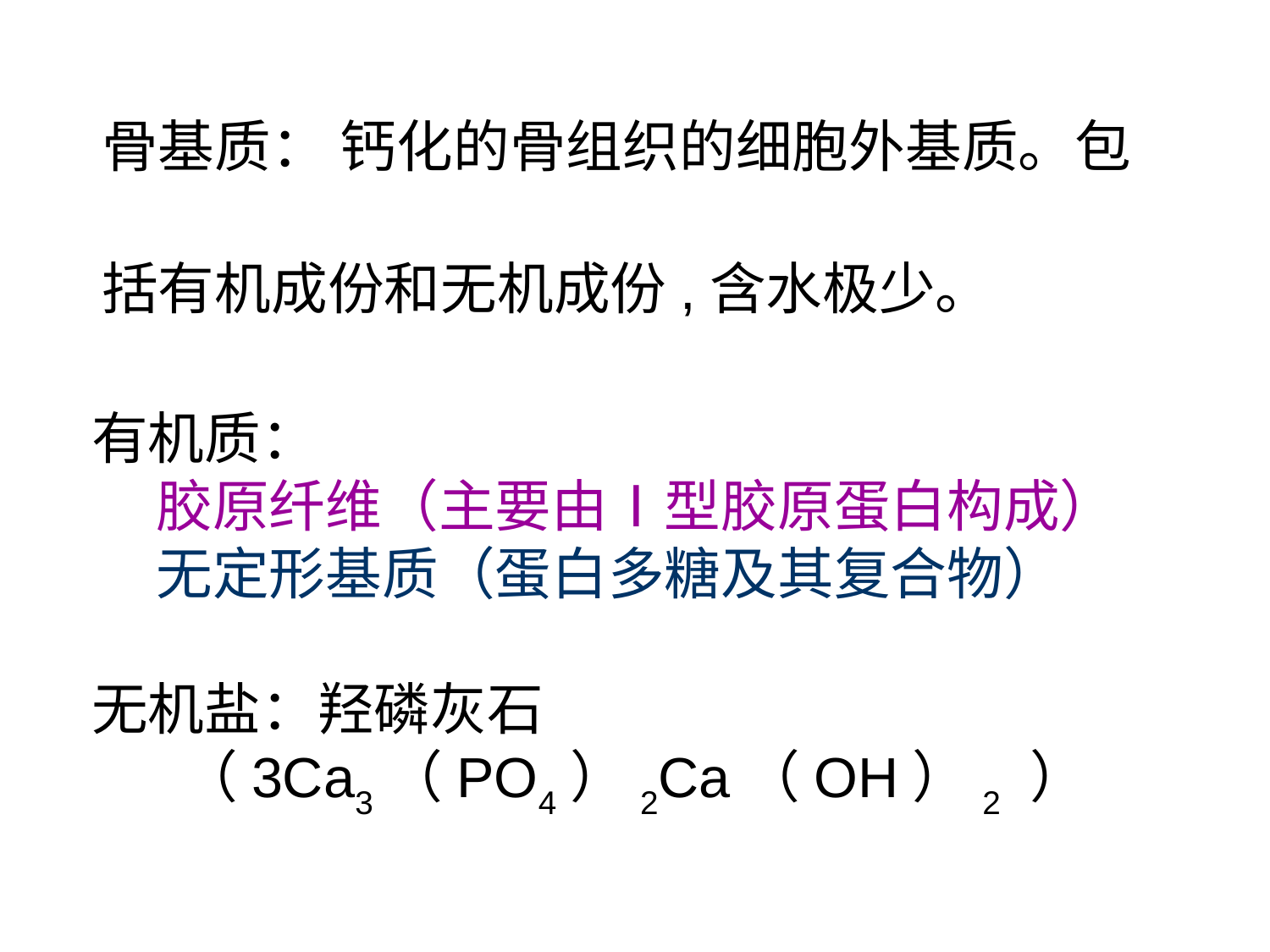

骨基质： 钙化的骨组织的细胞外基质。包括有机成份和无机成份,含水极少。
有机质：
    胶原纤维（主要由Ⅰ型胶原蛋白构成）
    无定形基质（蛋白多糖及其复合物）

无机盐：羟磷灰石
      （3Ca3（PO4）2Ca（OH）2 ）